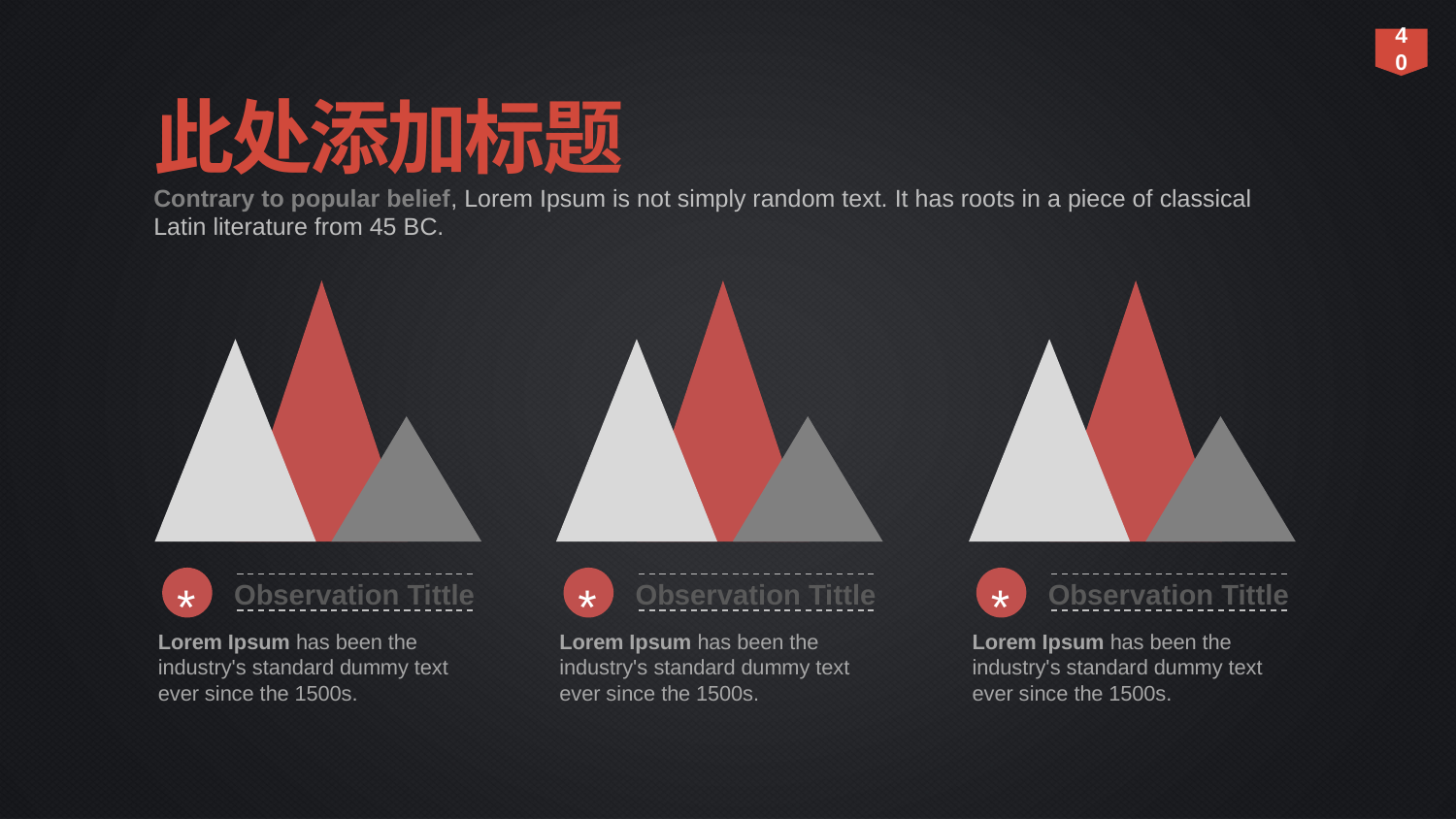

40
此处添加标题
Contrary to popular belief, Lorem Ipsum is not simply random text. It has roots in a piece of classical Latin literature from 45 BC.

*
Observation Tittle
Lorem Ipsum has been the industry's standard dummy text ever since the 1500s.

*
Observation Tittle
Lorem Ipsum has been the industry's standard dummy text ever since the 1500s.

*
Observation Tittle
Lorem Ipsum has been the industry's standard dummy text ever since the 1500s.